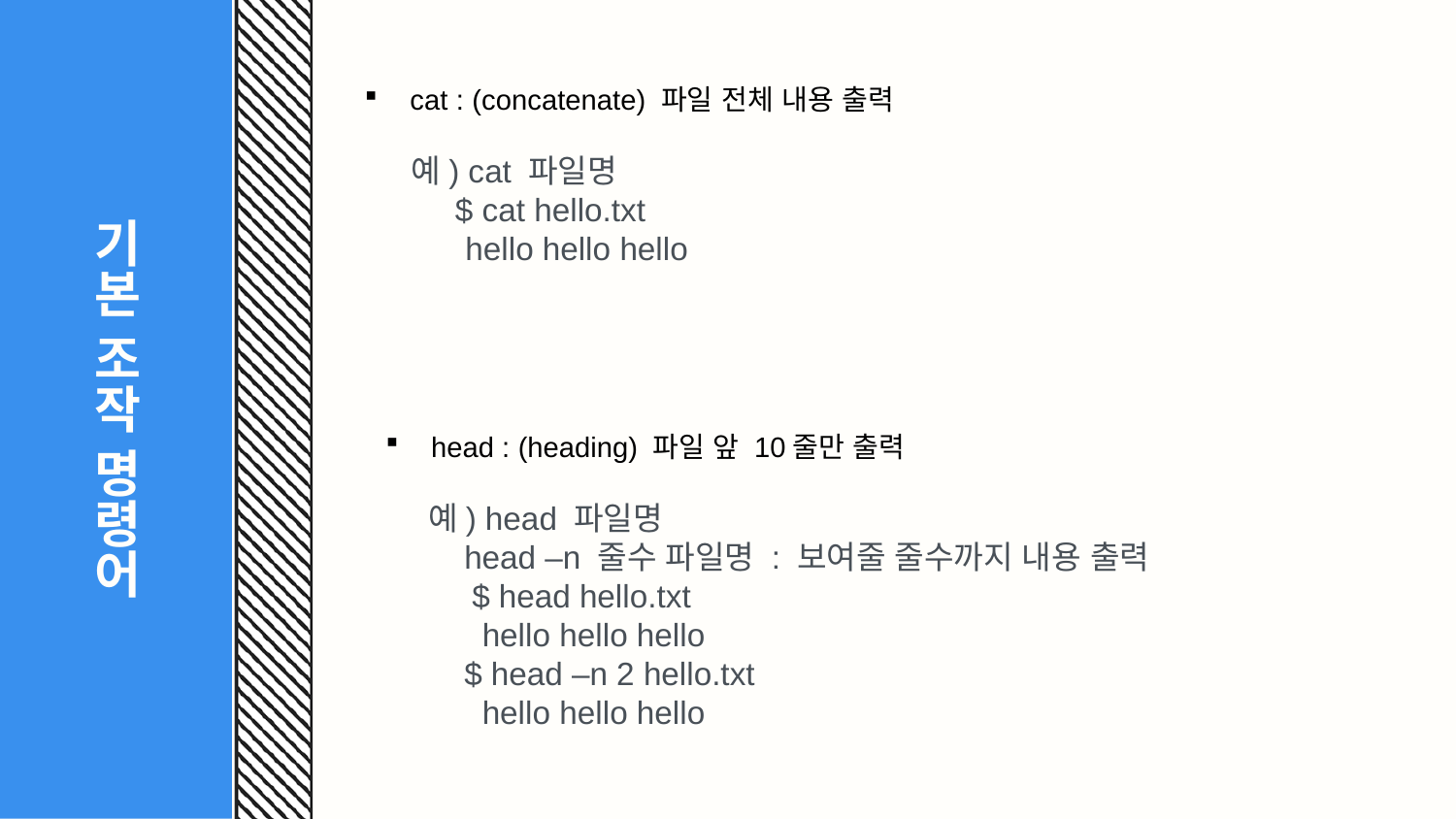

# 기본 조작 명령어
cat : (concatenate) 파일 전체 내용 출력
예) cat 파일명
    $ cat hello.txt
      hello hello hello
head : (heading) 파일 앞 10줄만 출력
예) head 파일명
    head –n 줄수 파일명 : 보여줄 줄수까지 내용 출력
    $ head hello.txt
      hello hello hello
    $ head –n 2 hello.txt
      hello hello hello